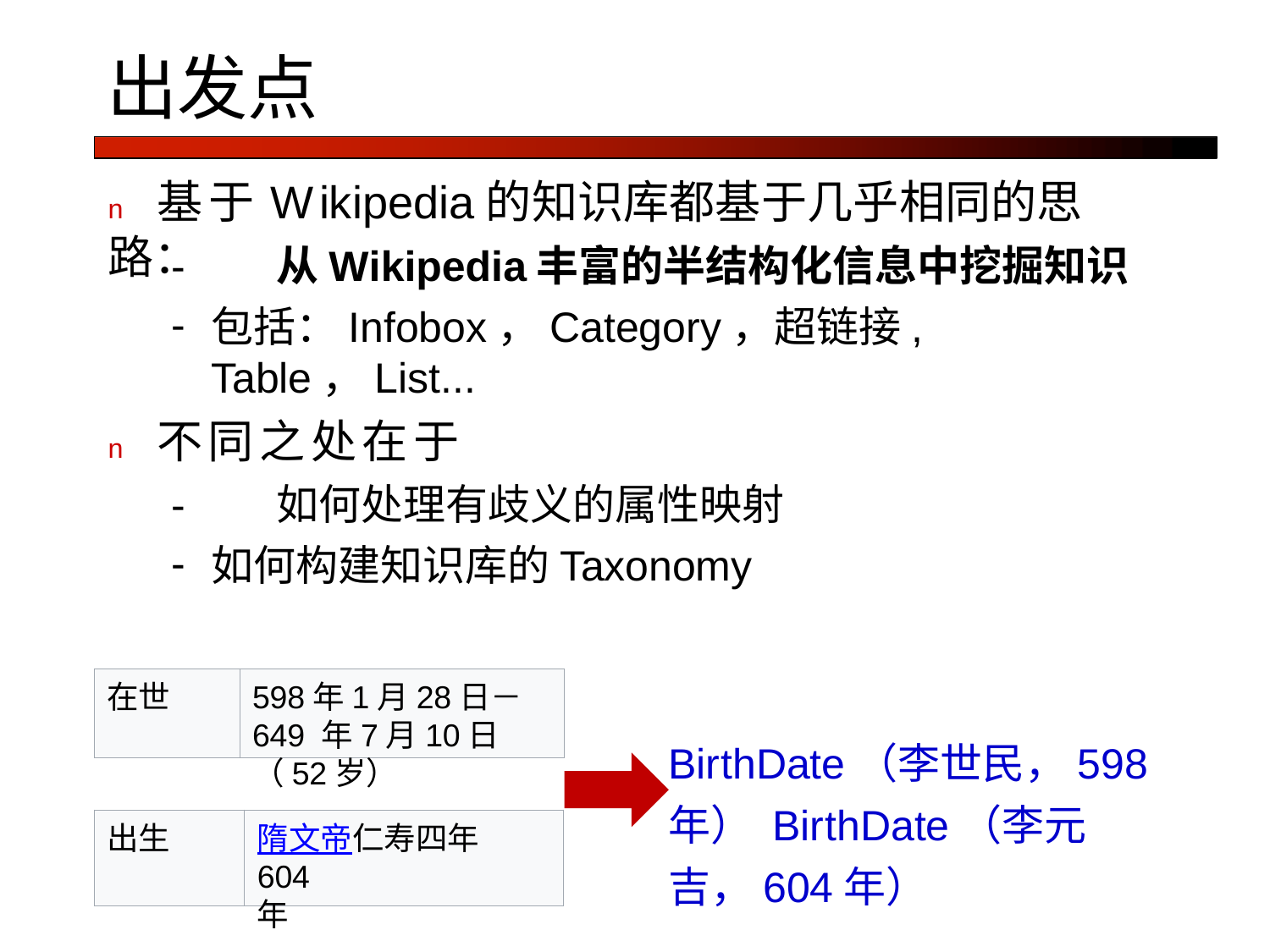

出发点

n	基于Wikipedia的知识库都基于几乎相同的思路：
-	从Wikipedia丰富的半结构化信息中挖掘知识

包括：Infobox，Category，超链接, Table，List...

n	不同之处在于

-	如何处理有歧义的属性映射

如何构建知识库的Taxonomy

598年1月28日－649 年7月10日（52岁）
在世
BirthDate（李世民，598年） BirthDate（李元吉，604年）

出生
隋文帝仁寿四年

604年